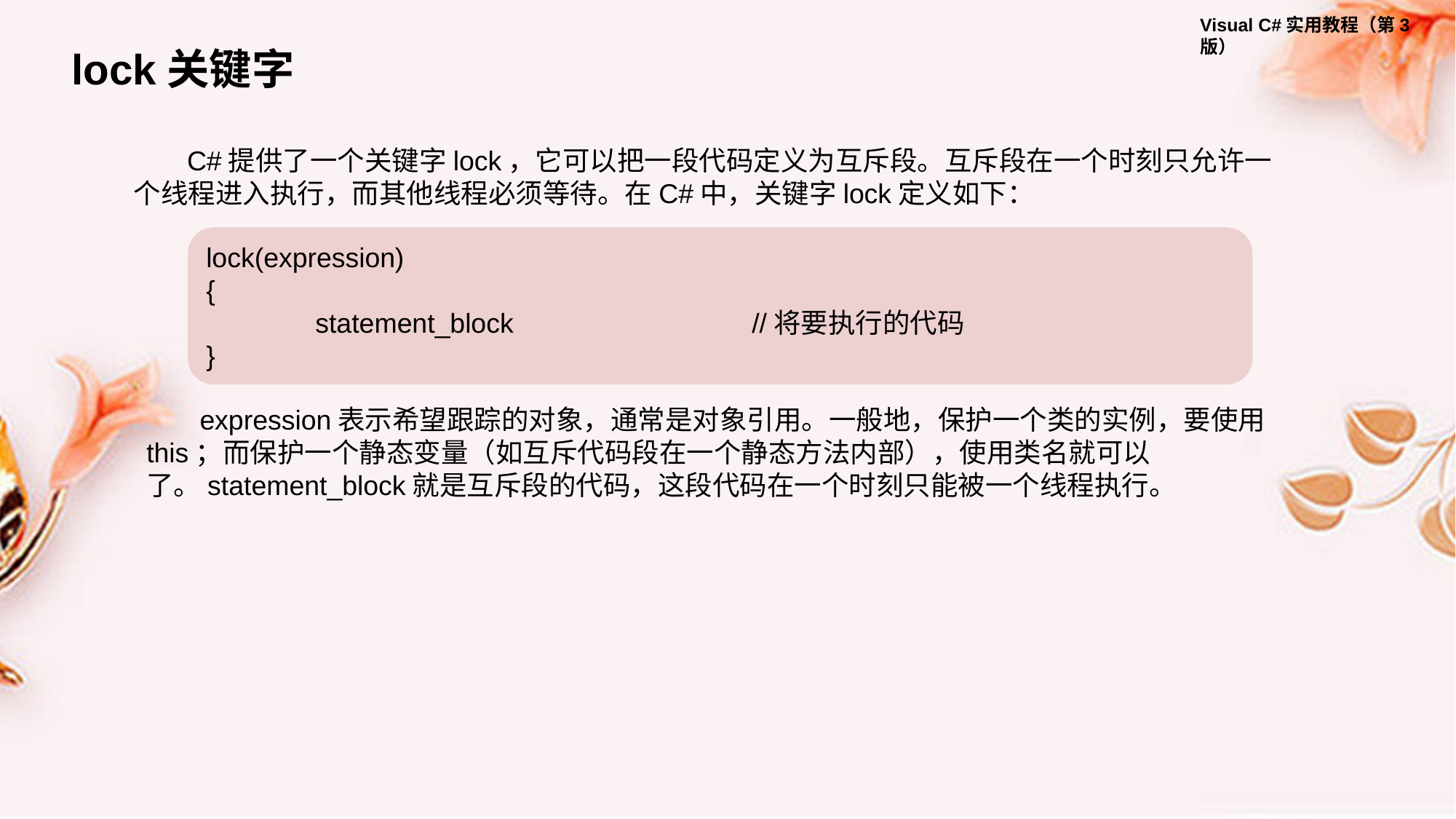

lock关键字
C#提供了一个关键字lock，它可以把一段代码定义为互斥段。互斥段在一个时刻只允许一个线程进入执行，而其他线程必须等待。在C#中，关键字lock定义如下：
lock(expression)
{
	statement_block			//将要执行的代码
}
expression表示希望跟踪的对象，通常是对象引用。一般地，保护一个类的实例，要使用this；而保护一个静态变量（如互斥代码段在一个静态方法内部），使用类名就可以了。statement_block就是互斥段的代码，这段代码在一个时刻只能被一个线程执行。